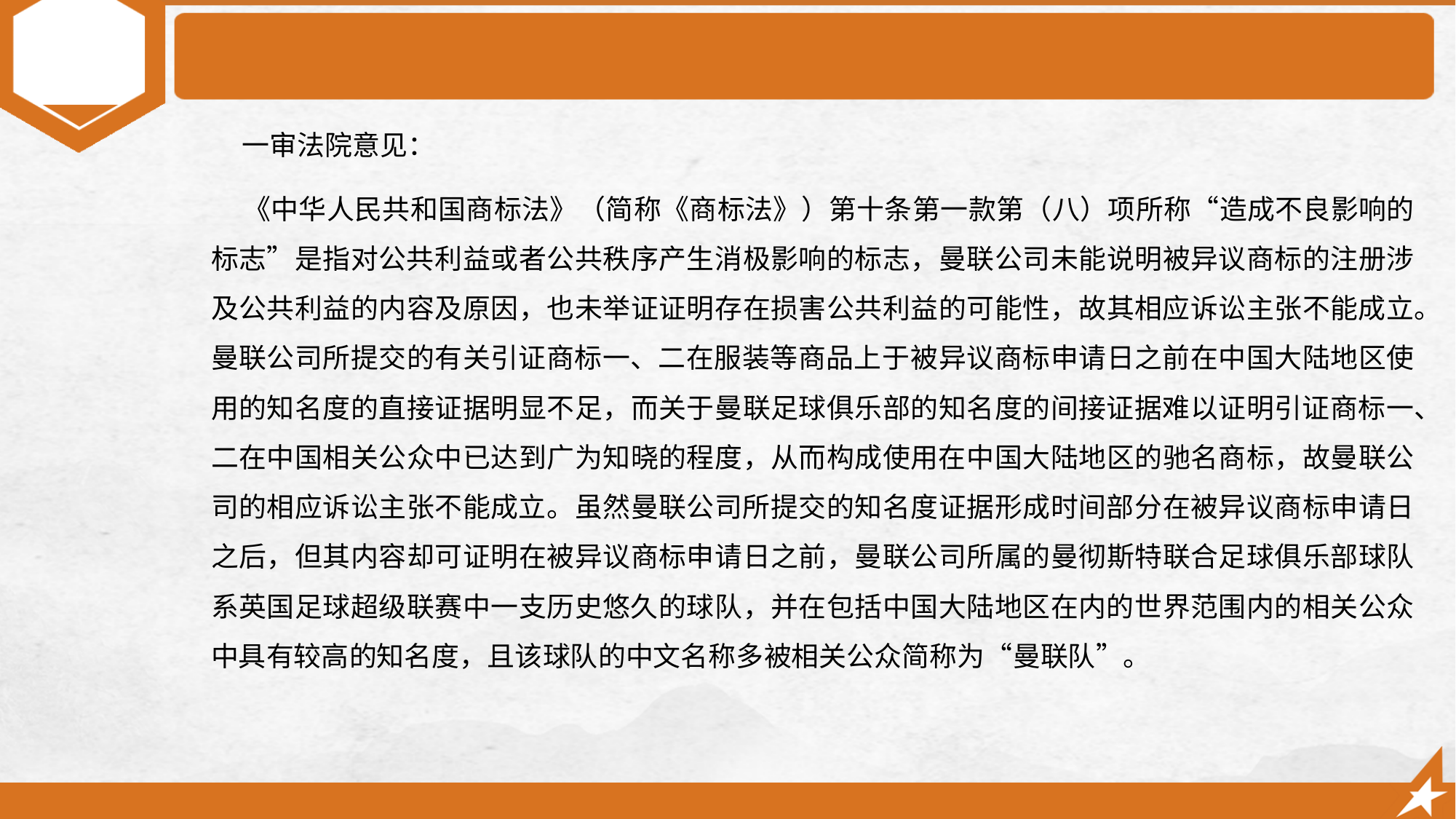

一审法院意见：
    《中华人民共和国商标法》（简称《商标法》）第十条第一款第（八）项所称“造成不良影响的标志”是指对公共利益或者公共秩序产生消极影响的标志，曼联公司未能说明被异议商标的注册涉及公共利益的内容及原因，也未举证证明存在损害公共利益的可能性，故其相应诉讼主张不能成立。曼联公司所提交的有关引证商标一、二在服装等商品上于被异议商标申请日之前在中国大陆地区使用的知名度的直接证据明显不足，而关于曼联足球俱乐部的知名度的间接证据难以证明引证商标一、二在中国相关公众中已达到广为知晓的程度，从而构成使用在中国大陆地区的驰名商标，故曼联公司的相应诉讼主张不能成立。虽然曼联公司所提交的知名度证据形成时间部分在被异议商标申请日之后，但其内容却可证明在被异议商标申请日之前，曼联公司所属的曼彻斯特联合足球俱乐部球队系英国足球超级联赛中一支历史悠久的球队，并在包括中国大陆地区在内的世界范围内的相关公众中具有较高的知名度，且该球队的中文名称多被相关公众简称为“曼联队”。